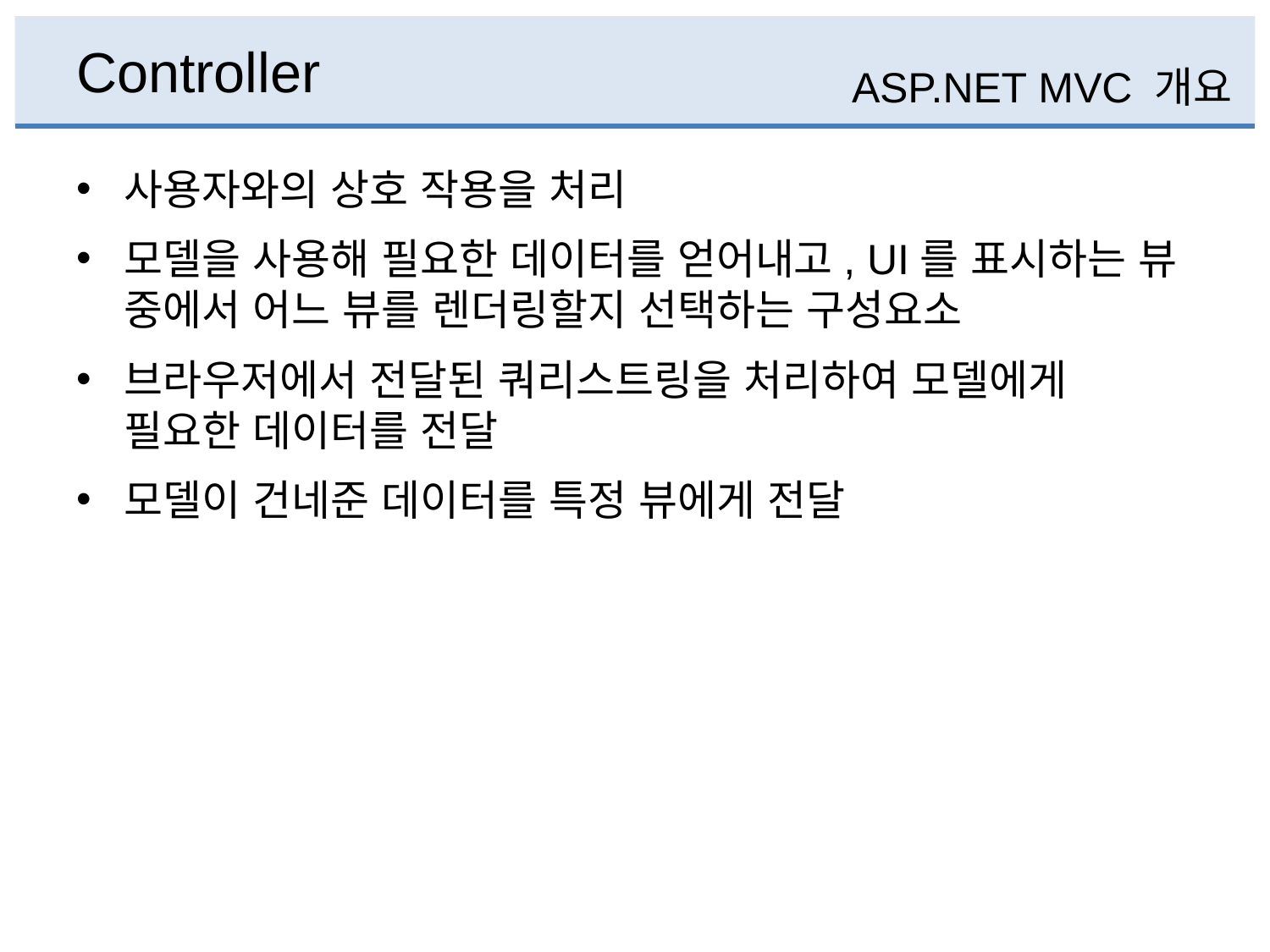

# Controller
ASP.NET MVC 개요
사용자와의 상호 작용을 처리
모델을 사용해 필요한 데이터를 얻어내고, UI를 표시하는 뷰 중에서 어느 뷰를 렌더링할지 선택하는 구성요소
브라우저에서 전달된 쿼리스트링을 처리하여 모델에게 필요한 데이터를 전달
모델이 건네준 데이터를 특정 뷰에게 전달